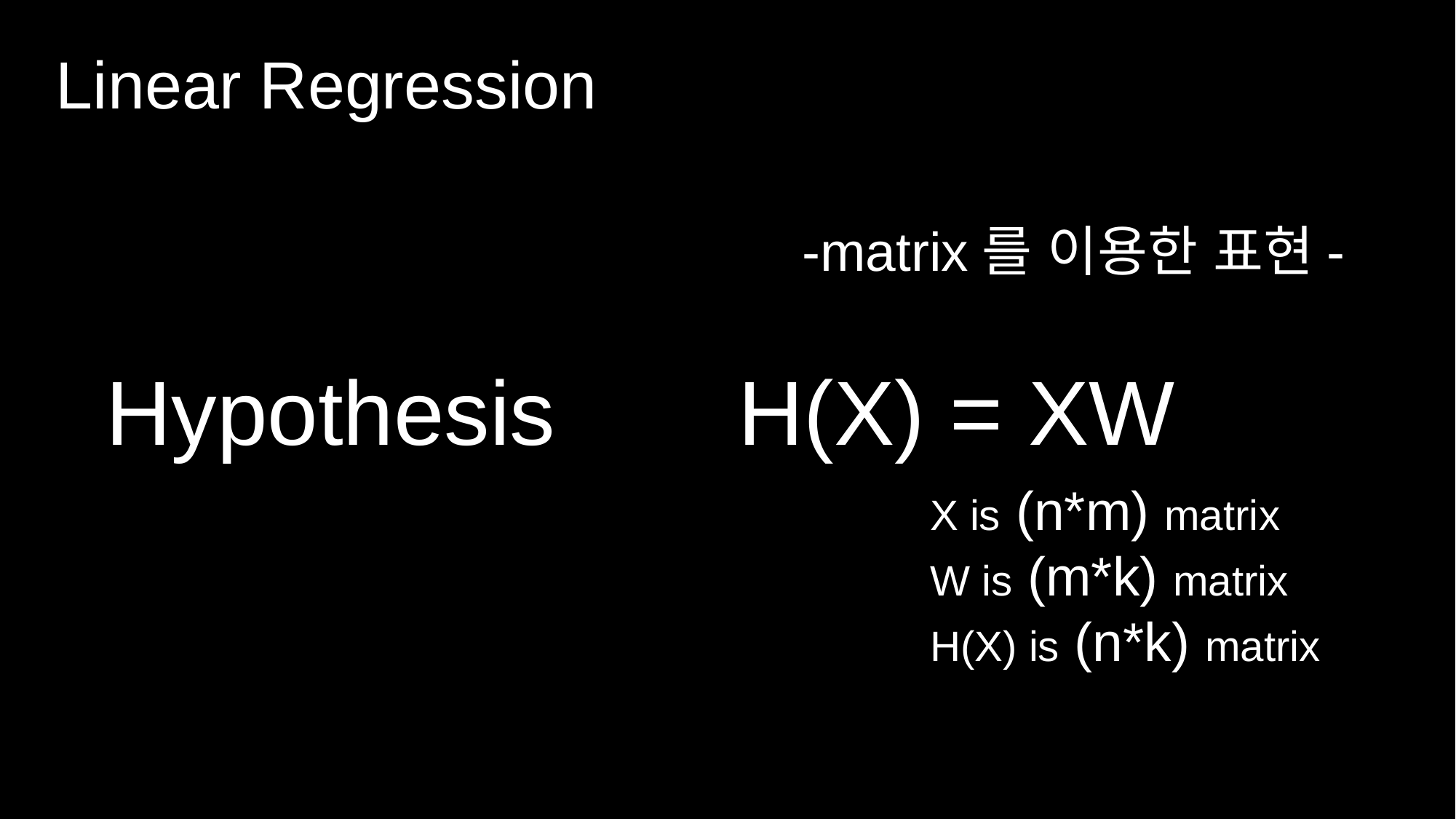

Linear Regression
-matrix를 이용한 표현-
H(X) = XW
Hypothesis
X is (n*m) matrix
W is (m*k) matrix
H(X) is (n*k) matrix